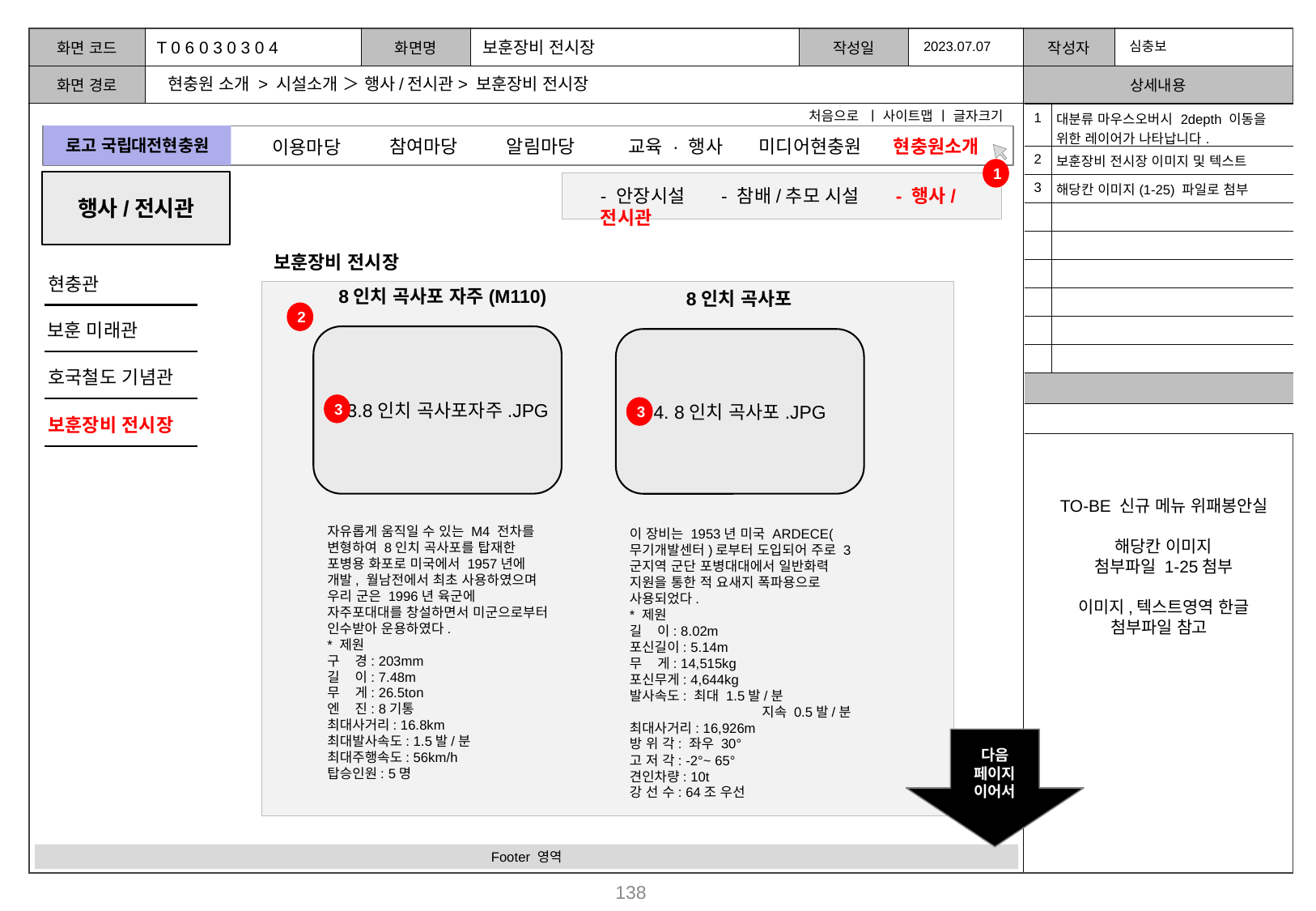

T 0 6 0 3 0 3 0 4
보훈장비 전시장
2023.07.07
심충보
현충원 소개 > 시설소개 ＞ 행사/전시관> 보훈장비 전시장
처음으로  ㅣ 사이트맵 ㅣ 글자크기
| 1 | 대분류 마우스오버시 2depth 이동을 위한 레이어가 나타납니다. |
| --- | --- |
| 2 | 보훈장비 전시장 이미지 및 텍스트 |
| 3 | 해당칸 이미지(1-25) 파일로 첨부 |
|  |  |
|  |  |
|  |  |
|  |  |
|  |  |
|  |  |
|  |  |
|  |  |
로고 국립대전현충원

참여마당
알림마당
미디어현충원
교육 · 행사
현충원소개
이용마당

1
행사/전시관

- 안장시설      - 참배/추모 시설      - 행사/전시관
보훈장비 전시장
현충관
8인치 곡사포 자주(M110)

8인치 곡사포
2
보훈 미래관
3. 3.8인치 곡사포자주.JPG
4. 8인치 곡사포.JPG
호국철도 기념관
3
3
보훈장비 전시장
TO-BE 신규 메뉴 위패봉안실

해당칸 이미지
첨부파일 1-25첨부

이미지,텍스트영역 한글 첨부파일 참고
자유롭게 움직일 수 있는 M4 전차를 변형하여 8인치 곡사포를 탑재한 포병용 화포로 미국에서 1957년에 개발, 월남전에서 최초 사용하였으며 우리 군은 1996년 육군에 자주포대대를 창설하면서 미군으로부터 인수받아 운용하였다.
* 제원
구    경: 203mm
길    이: 7.48m
무    게: 26.5ton
엔    진: 8기통
최대사거리: 16.8km
최대발사속도: 1.5발/분
최대주행속도: 56km/h
탑승인원: 5명
이 장비는 1953년 미국 ARDECE(무기개발센터)로부터 도입되어 주로 3군지역 군단 포병대대에서 일반화력 지원을 통한 적 요새지 폭파용으로 사용되었다.
* 제원
길    이: 8.02m
포신길이: 5.14m
무    게: 14,515kg
포신무게: 4,644kg
발사속도: 최대 1.5발/분
	  지속 0.5발/분
최대사거리: 16,926m
방 위 각: 좌우 30°
고 저 각: -2°~ 65°
견인차량: 10t
강 선 수: 64조 우선
다음
페이지
이어서
Footer 영역